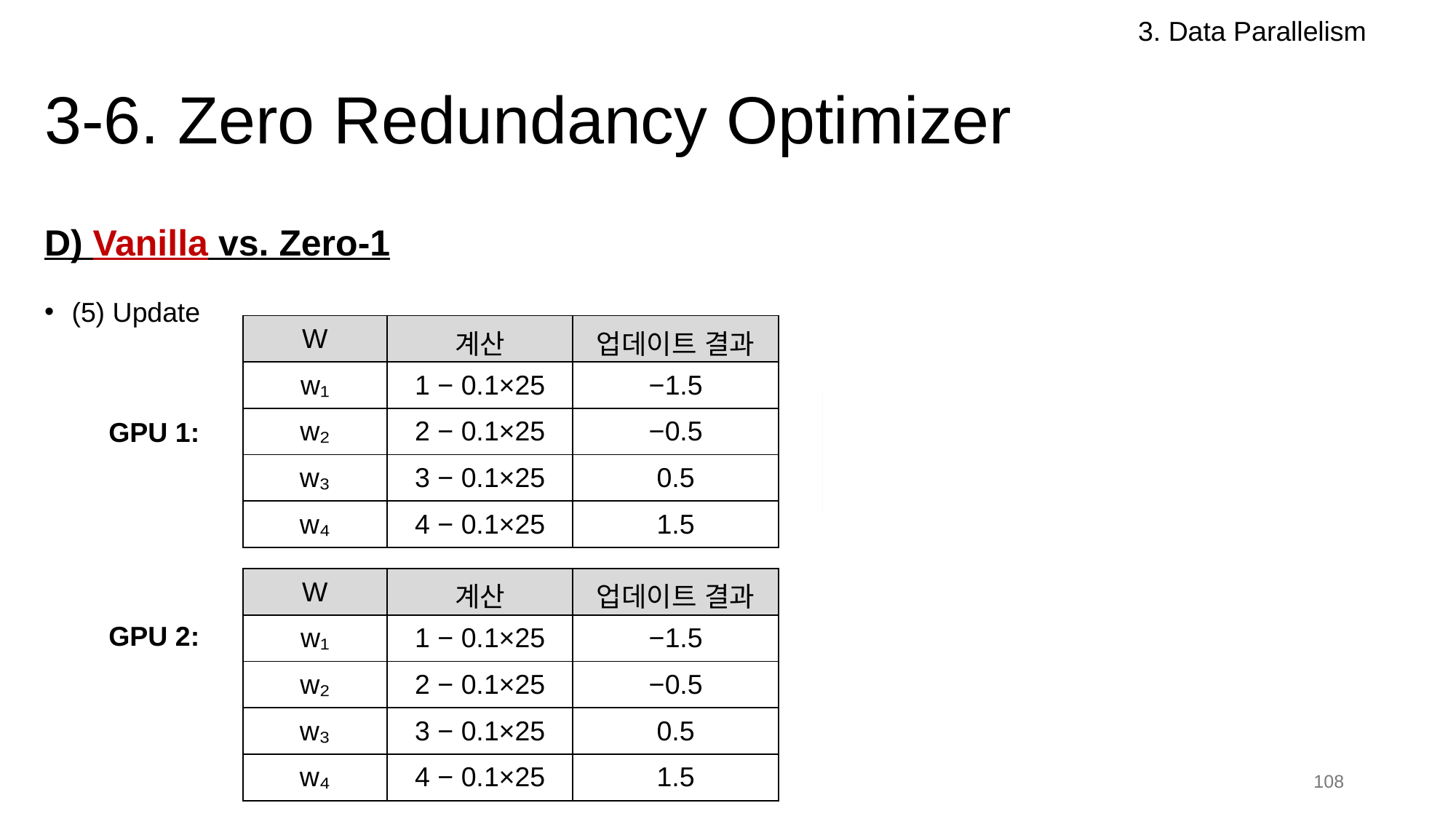

3. Data Parallelism
# 3-6. Zero Redundancy Optimizer
D) Vanilla vs. Zero-1
(5) Update

| W | 계산 | 업데이트 결과 |
| --- | --- | --- |
| w₁ | 1 − 0.1×25 | −1.5 |
| w₂ | 2 − 0.1×25 | −0.5 |
| w₃ | 3 − 0.1×25 | 0.5 |
| w₄ | 4 − 0.1×25 | 1.5 |
GPU 1:

| W | 계산 | 업데이트 결과 |
| --- | --- | --- |
| w₁ | 1 − 0.1×25 | −1.5 |
| w₂ | 2 − 0.1×25 | −0.5 |
| w₃ | 3 − 0.1×25 | 0.5 |
| w₄ | 4 − 0.1×25 | 1.5 |
GPU 2:
108